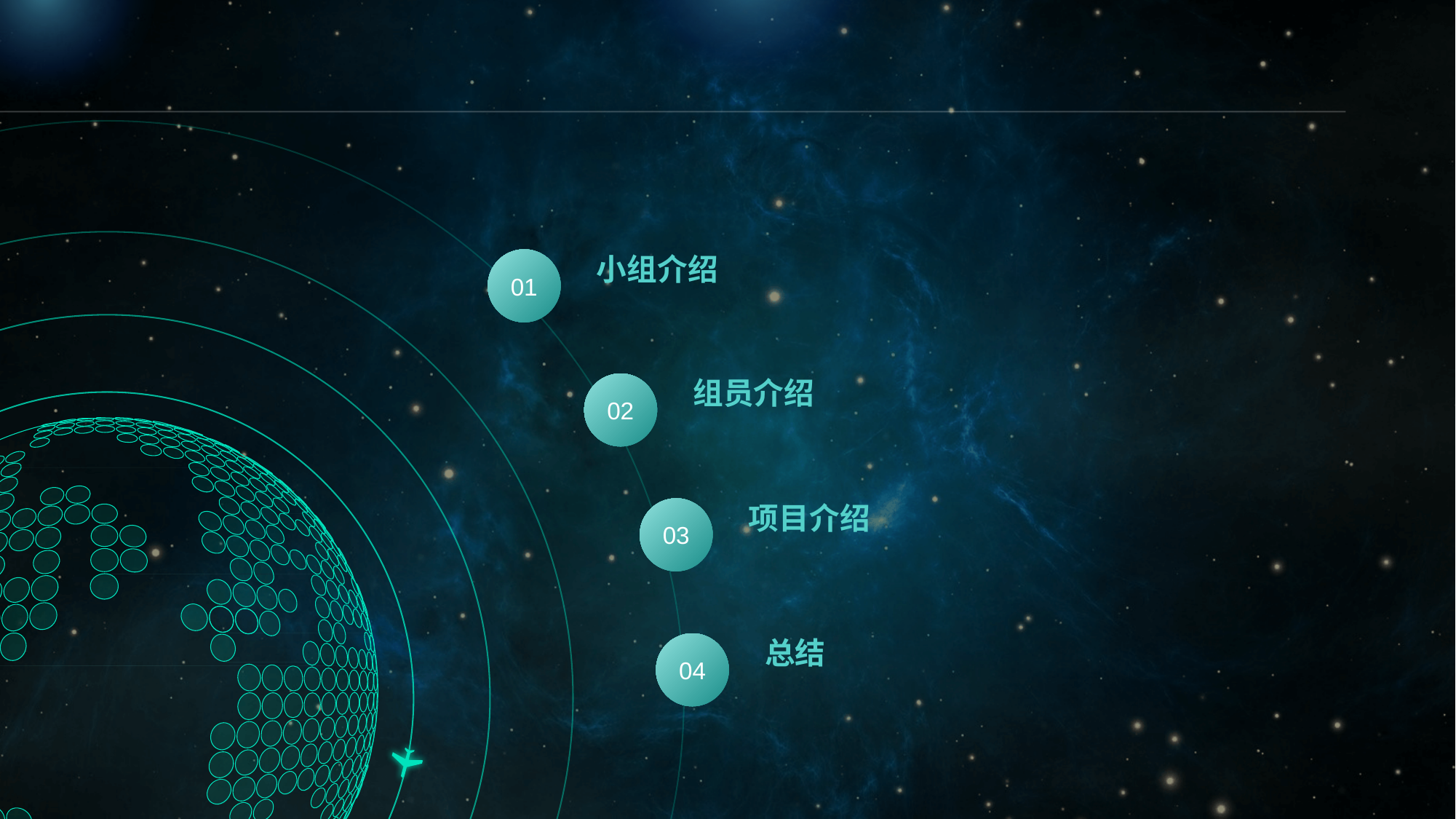

小组介绍
01

组员介绍
02

项目介绍
03
总结
04